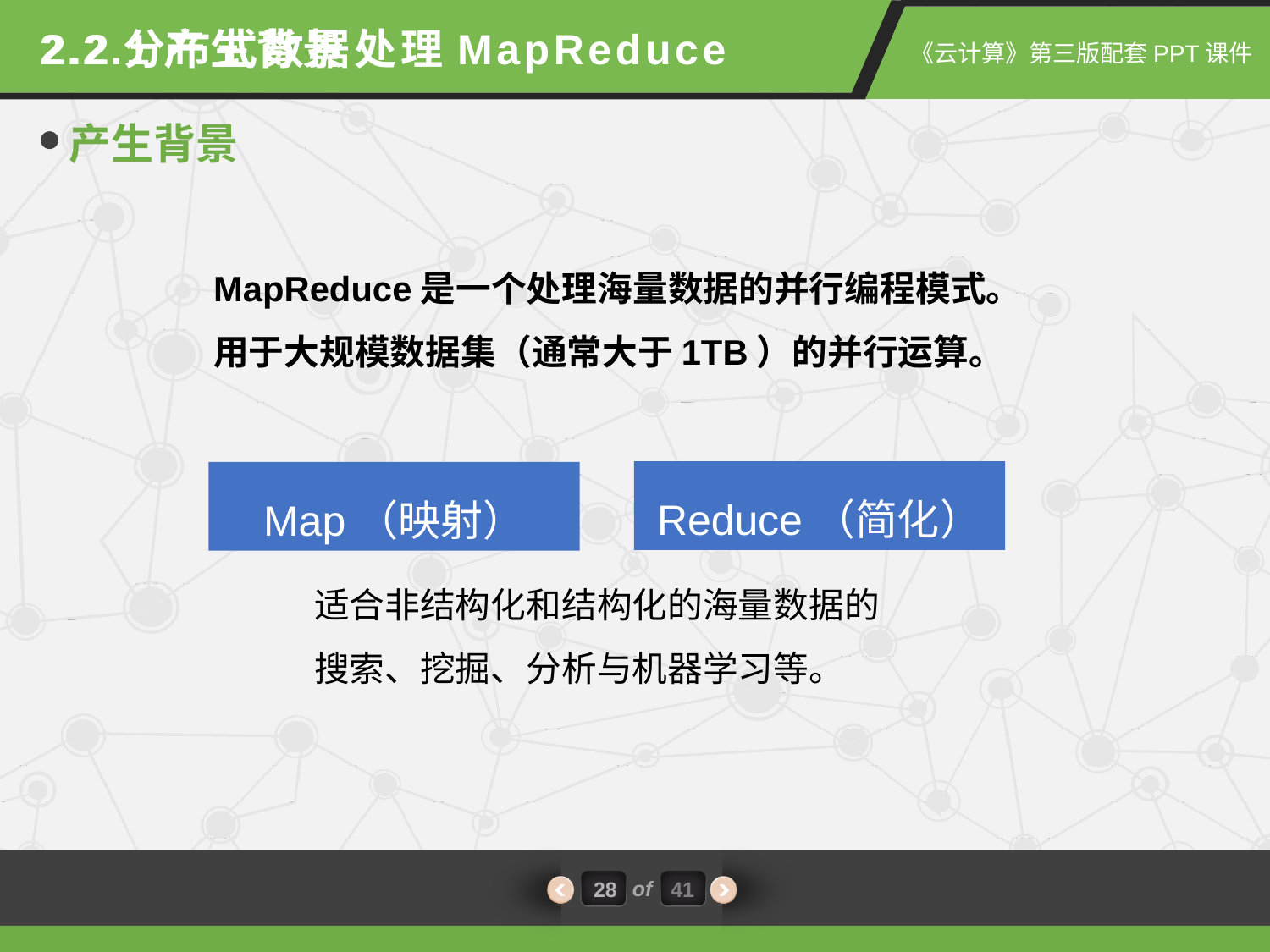

2.2.1产生背景
2.2分布式数据处理MapReduce
产生背景

MapReduce是一个处理海量数据的并行编程模式。
用于大规模数据集（通常大于1TB）的并行运算。
Reduce（简化）
Map（映射）
适合非结构化和结构化的海量数据的搜索、挖掘、分析与机器学习等。
28